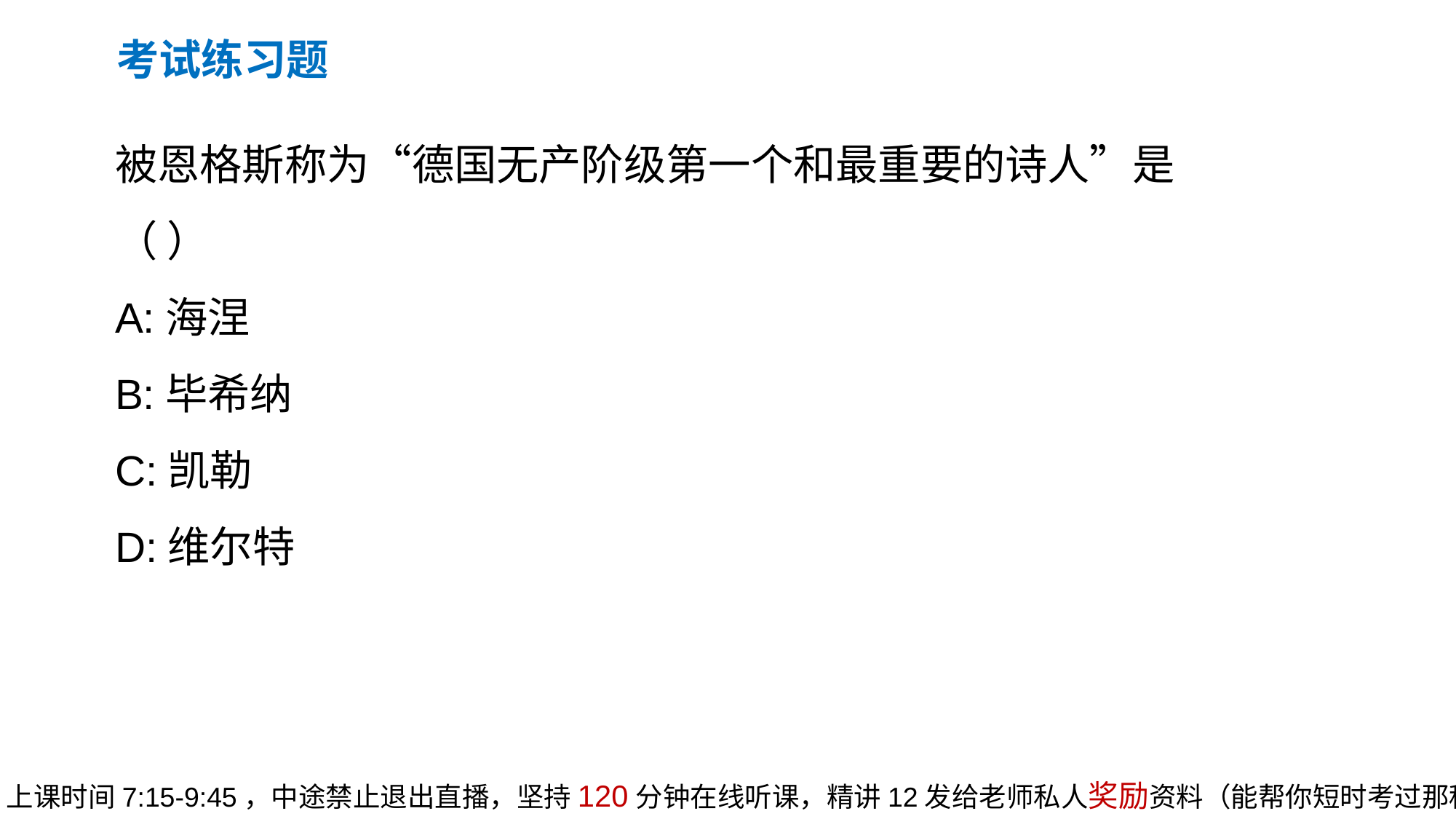

考试练习题
被恩格斯称为“德国无产阶级第一个和最重要的诗人”是（ ）
A:海涅
B:毕希纳
C:凯勒
D:维尔特